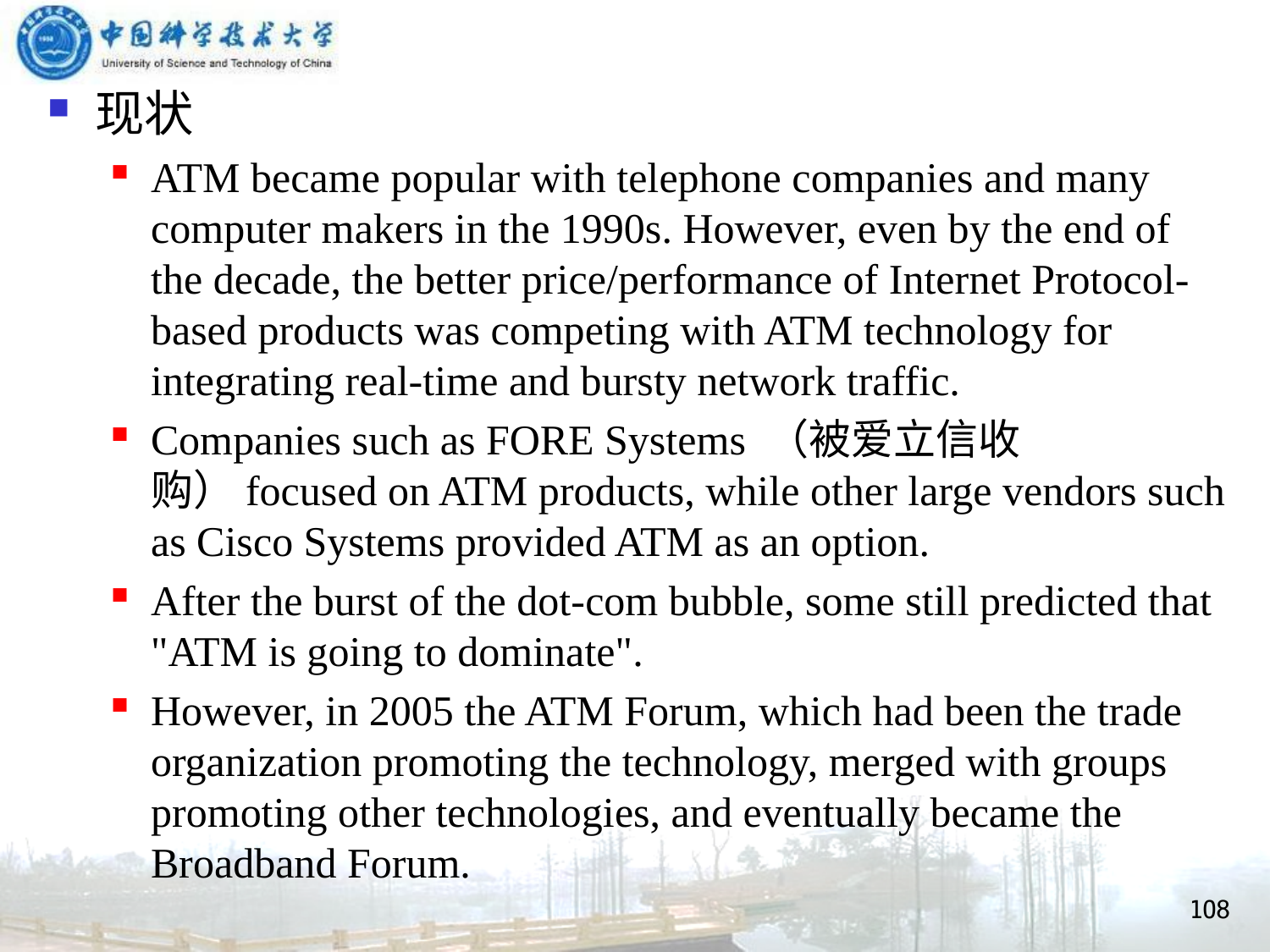

现状
ATM became popular with telephone companies and many computer makers in the 1990s. However, even by the end of the decade, the better price/performance of Internet Protocol-based products was competing with ATM technology for integrating real-time and bursty network traffic.
Companies such as FORE Systems （被爱立信收购）focused on ATM products, while other large vendors such as Cisco Systems provided ATM as an option.
After the burst of the dot-com bubble, some still predicted that "ATM is going to dominate".
However, in 2005 the ATM Forum, which had been the trade organization promoting the technology, merged with groups promoting other technologies, and eventually became the Broadband Forum.
108